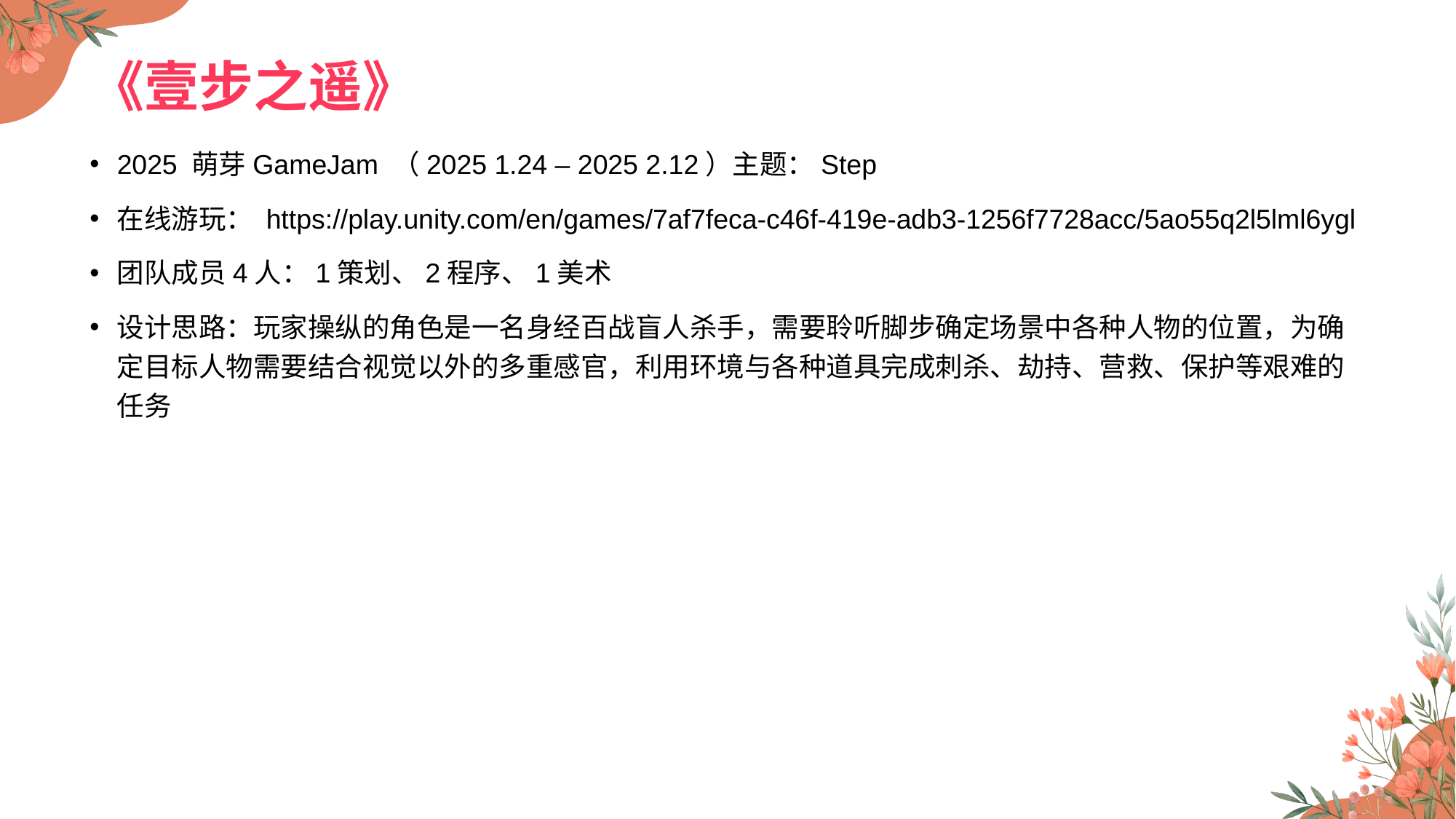

# 《壹步之遥》
2025 萌芽GameJam （2025 1.24 – 2025 2.12）主题：Step
在线游玩： https://play.unity.com/en/games/7af7feca-c46f-419e-adb3-1256f7728acc/5ao55q2l5lml6ygl
团队成员4人：1策划、2程序、1美术
设计思路：玩家操纵的角色是一名身经百战盲人杀手，需要聆听脚步确定场景中各种人物的位置，为确定目标人物需要结合视觉以外的多重感官，利用环境与各种道具完成刺杀、劫持、营救、保护等艰难的任务